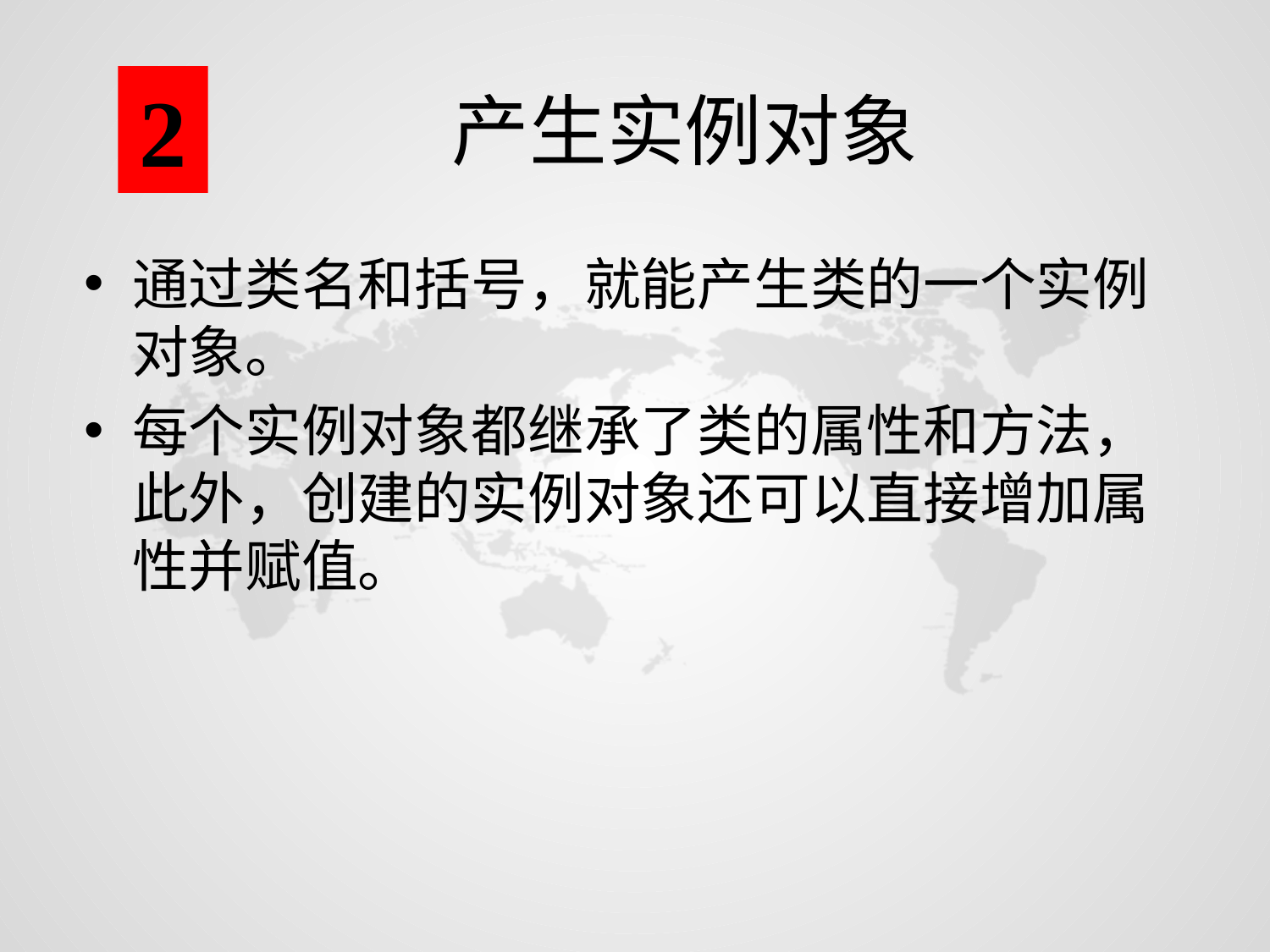

2
# 产生实例对象
通过类名和括号，就能产生类的一个实例对象。
每个实例对象都继承了类的属性和方法，此外，创建的实例对象还可以直接增加属性并赋值。